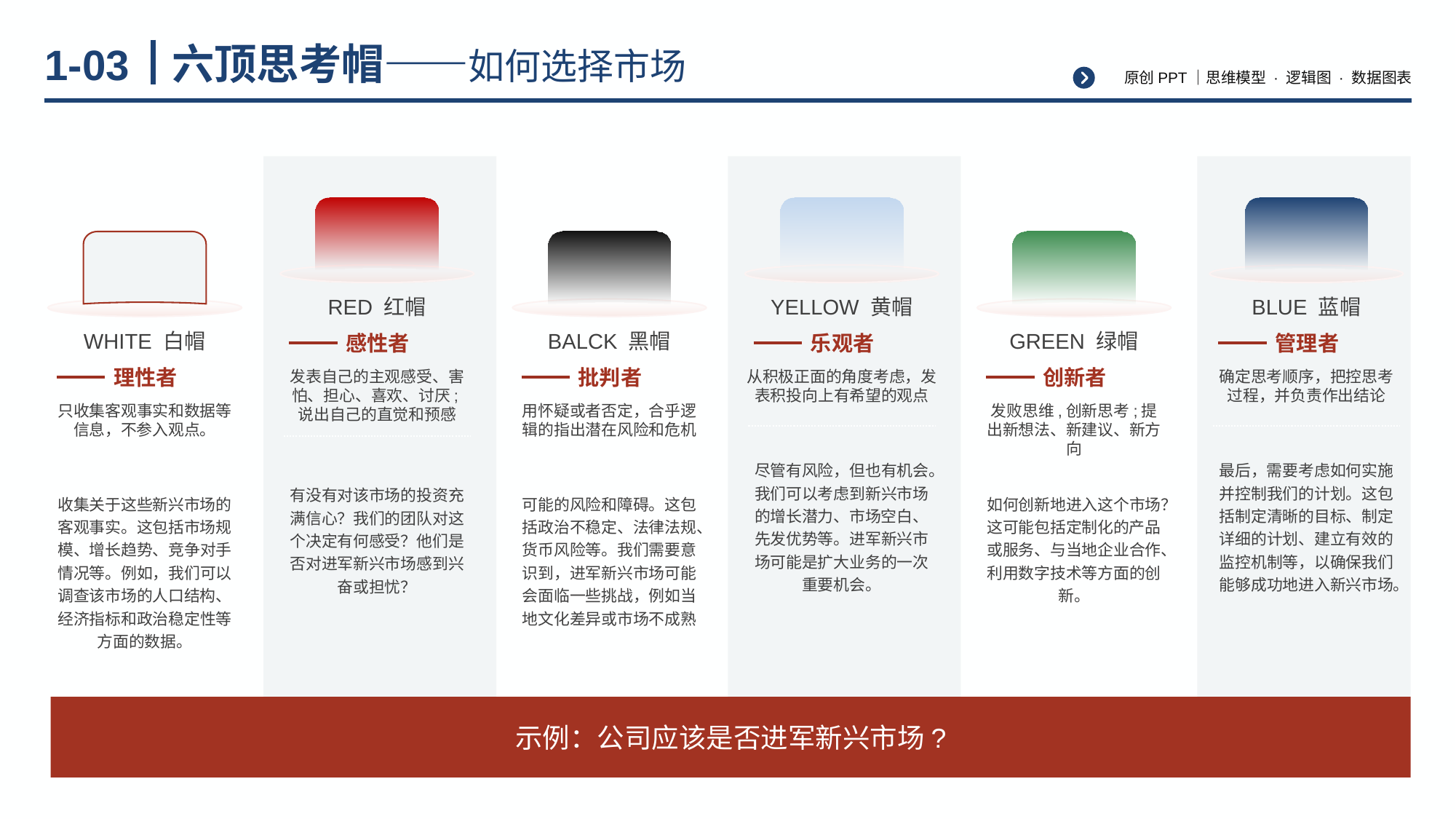

# 六顶思考帽——如何选择市场
1-03

RED 红帽
YELLOW 黄帽
BLUE 蓝帽

WHITE 白帽
BALCK 黑帽
GREEN 绿帽
乐观者
感性者
管理者
理性者
批判者
创新者
发表自己的主观感受、害怕、担心、喜欢、讨厌;说出自己的直觉和预感
从积极正面的角度考虑，发表积投向上有希望的观点
确定思考顺序，把控思考过程，并负责作出结论
只收集客观事实和数据等信息，不参入观点。
用怀疑或者否定，合乎逻辑的指出潜在风险和危机
发败思维,创新思考;提出新想法、新建议、新方向
尽管有风险，但也有机会。我们可以考虑到新兴市场的增长潜力、市场空白、先发优势等。进军新兴市场可能是扩大业务的一次重要机会。
最后，需要考虑如何实施并控制我们的计划。这包括制定清晰的目标、制定详细的计划、建立有效的监控机制等，以确保我们能够成功地进入新兴市场。
有没有对该市场的投资充满信心？我们的团队对这个决定有何感受？他们是否对进军新兴市场感到兴奋或担忧？

收集关于这些新兴市场的客观事实。这包括市场规模、增长趋势、竞争对手情况等。例如，我们可以调查该市场的人口结构、经济指标和政治稳定性等方面的数据。
可能的风险和障碍。这包括政治不稳定、法律法规、货币风险等。我们需要意识到，进军新兴市场可能会面临一些挑战，例如当地文化差异或市场不成熟
如何创新地进入这个市场？这可能包括定制化的产品或服务、与当地企业合作、利用数字技术等方面的创新。
示例：公司应该是否进军新兴市场?